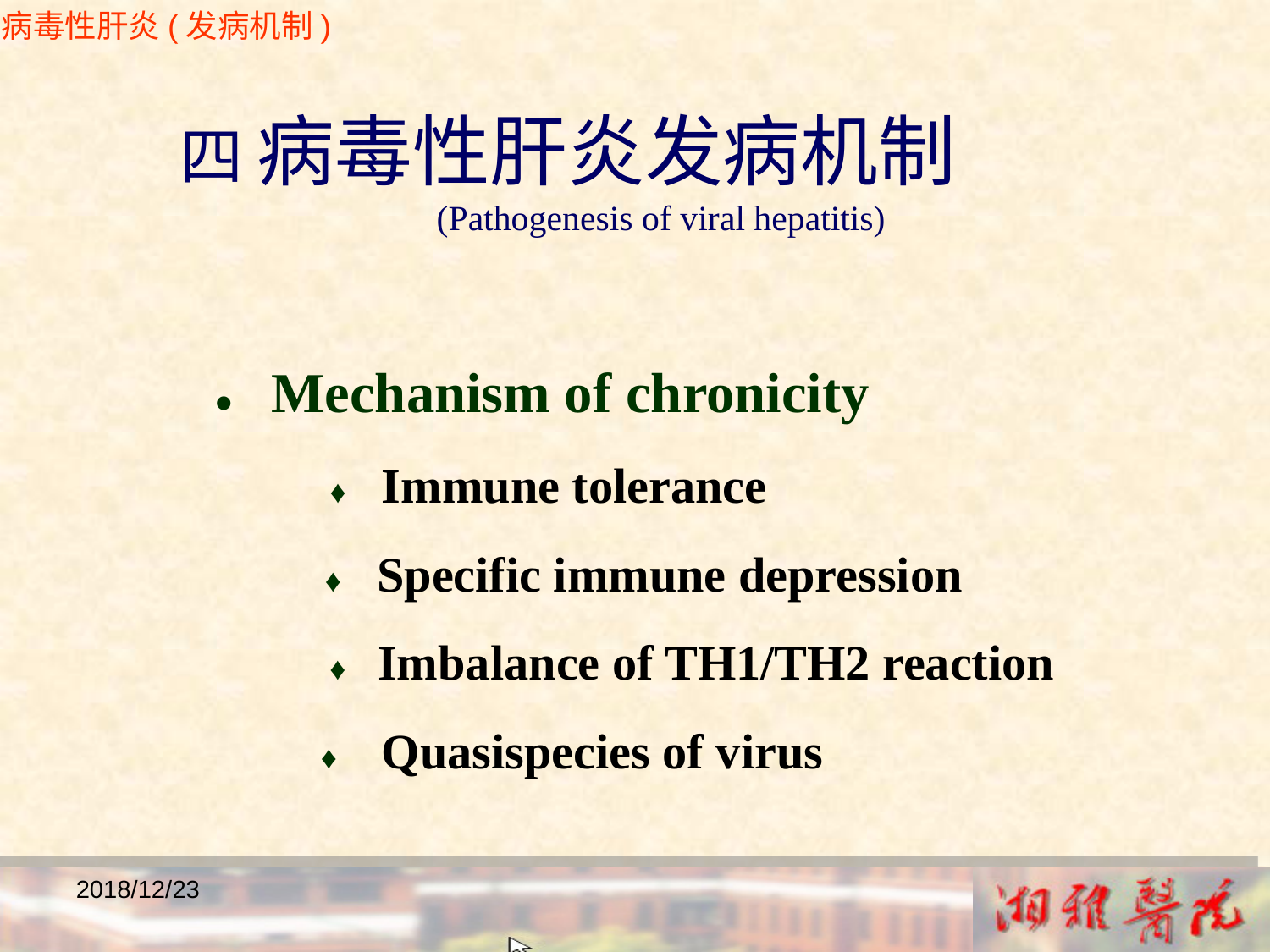

病毒性肝炎(发病机制)
    四 病毒性肝炎发病机制
                                     (Pathogenesis of viral hepatitis)

            ●  Mechanism of chronicity
                         ♦    Immune tolerance
                  ♦    Specific immune depression
                         ♦   Imbalance of TH1/TH2 reaction
                        ♦     Quasispecies of virus

2018/12/23